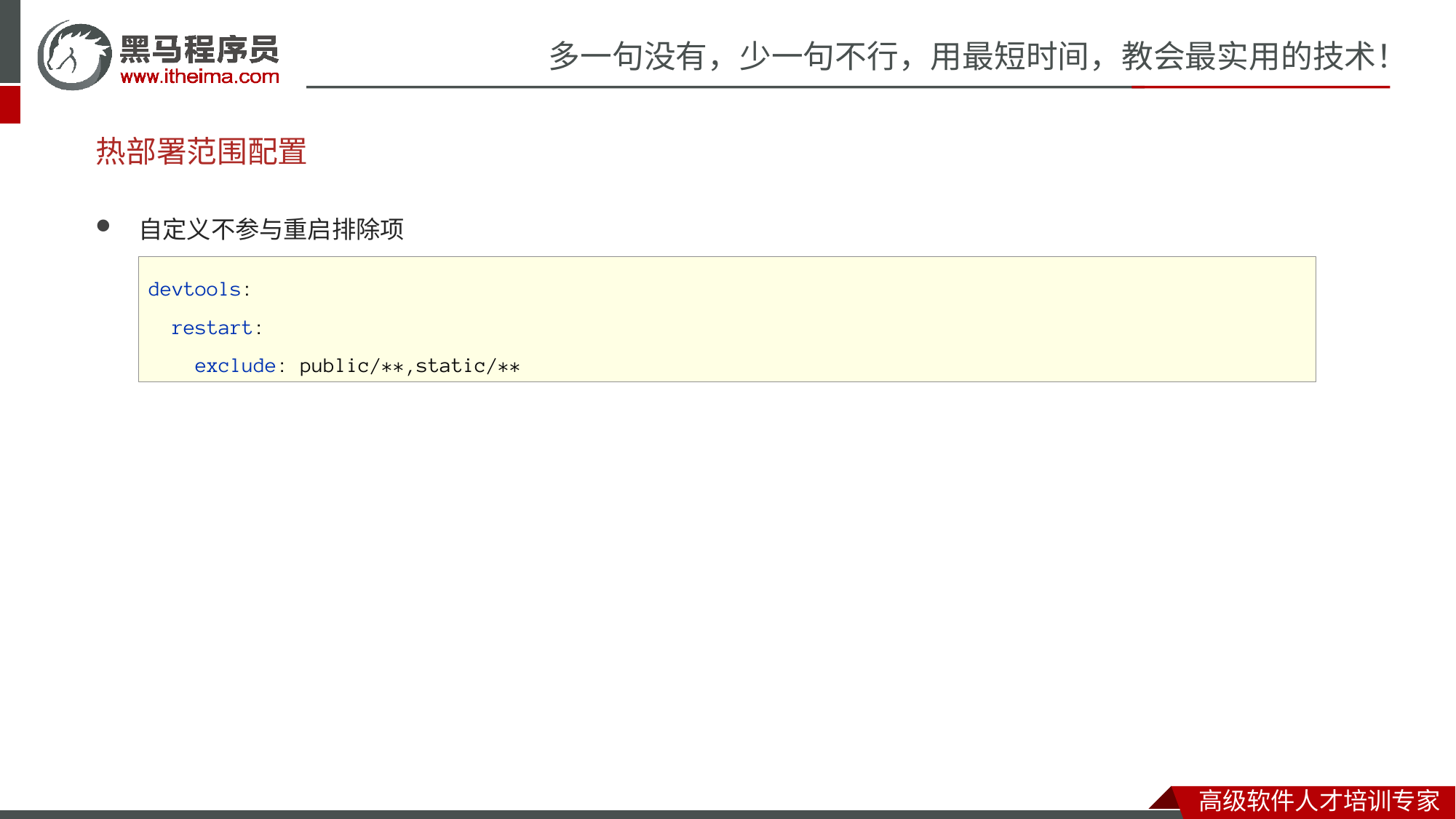

# 热部署范围配置
自定义不参与重启排除项

devtools:
  restart:
    exclude: public/**,static/**